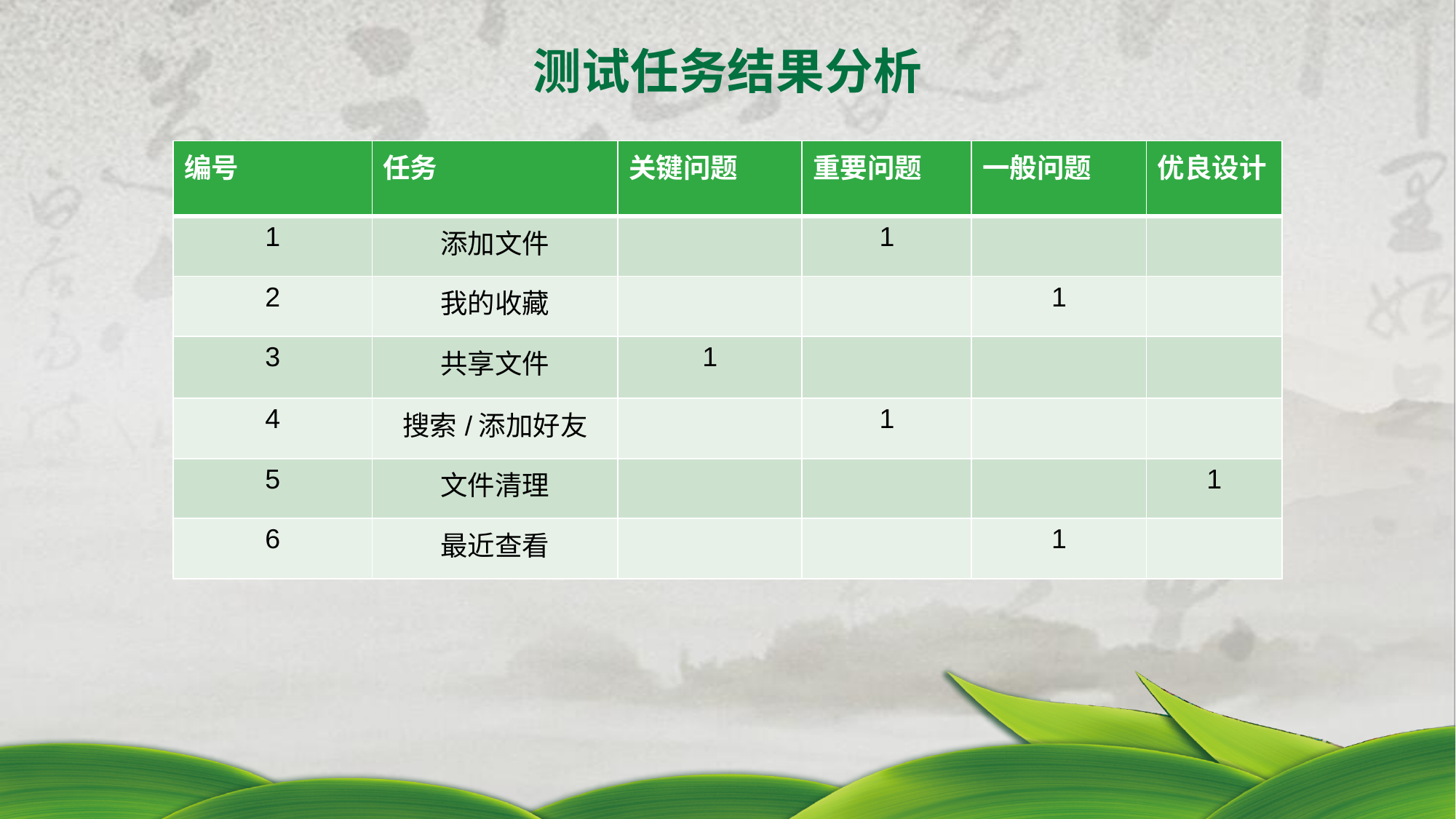

测试任务结果分析
| 编号 | 任务 | 关键问题 | 重要问题 | 一般问题 | 优良设计 |
| --- | --- | --- | --- | --- | --- |
| 1 | 添加文件 |  | 1 |  |  |
| 2 | 我的收藏 |  |  | 1 |  |
| 3 | 共享文件 | 1 |  |  |  |
| 4 | 搜索/添加好友 |  | 1 |  |  |
| 5 | 文件清理 |  |  |  | 1 |
| 6 | 最近查看 |  |  | 1 |  |